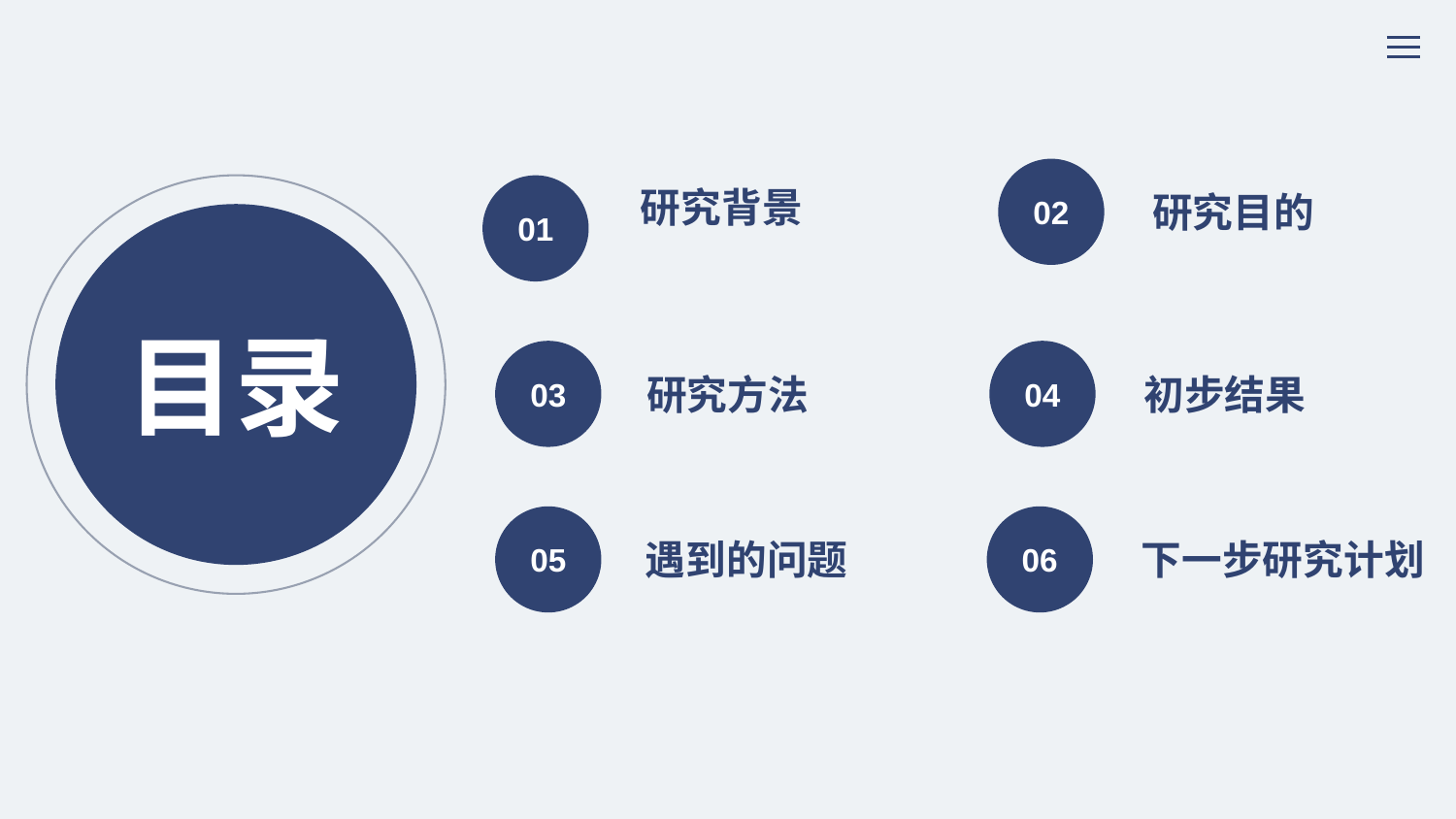

02
研究目的

目录
01
研究背景
04
初步结果
03
研究方法
05
06
下一步研究计划
遇到的问题
2